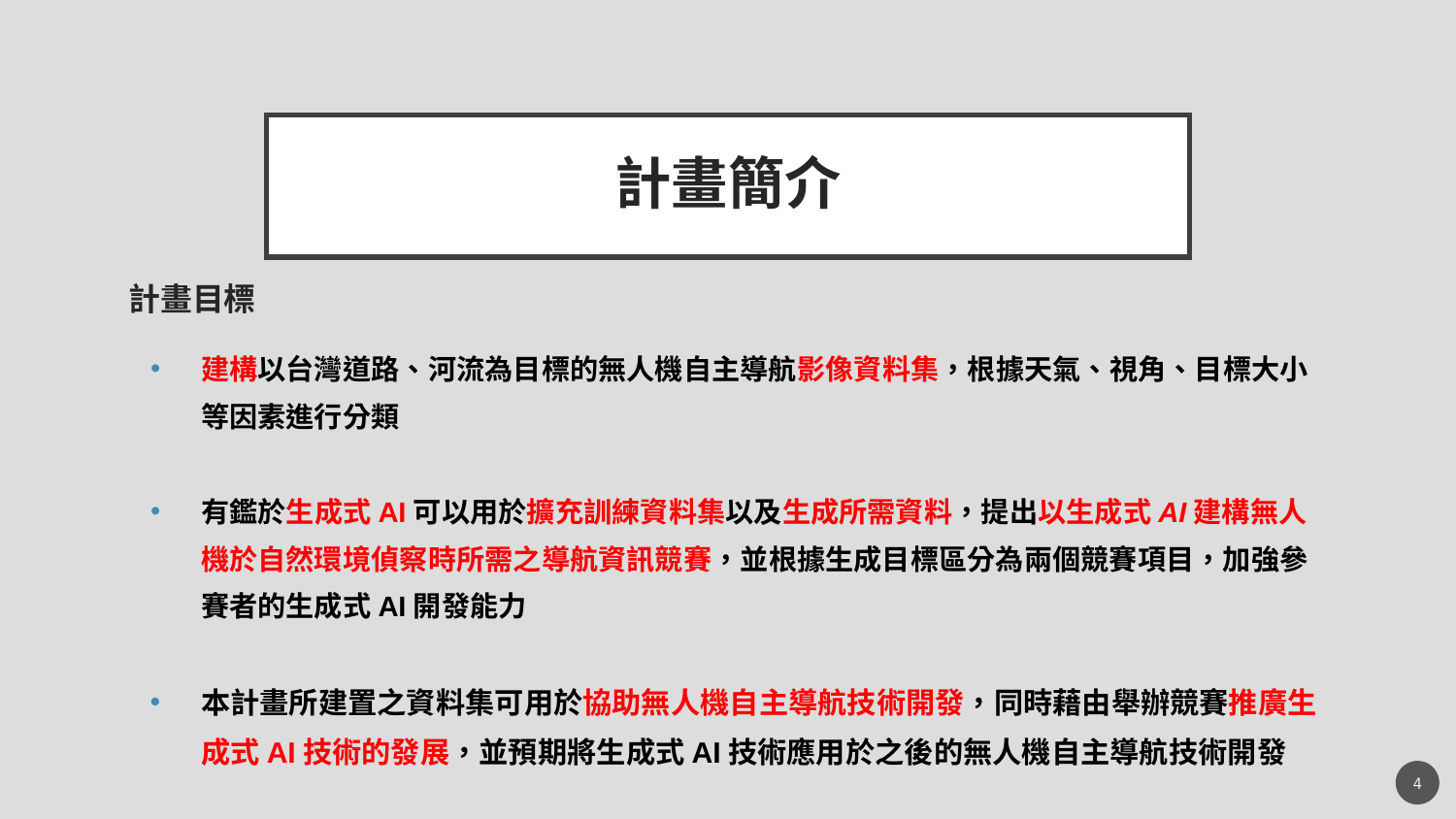

# 計畫簡介
計畫目標
建構以台灣道路、河流為目標的無人機自主導航影像資料集，根據天氣、視角、目標大小等因素進行分類
有鑑於生成式AI可以用於擴充訓練資料集以及生成所需資料，提出以生成式AI建構無人機於自然環境偵察時所需之導航資訊競賽，並根據生成目標區分為兩個競賽項目，加強參賽者的生成式AI開發能力
本計畫所建置之資料集可用於協助無人機自主導航技術開發，同時藉由舉辦競賽推廣生成式AI技術的發展，並預期將生成式AI技術應用於之後的無人機自主導航技術開發

4